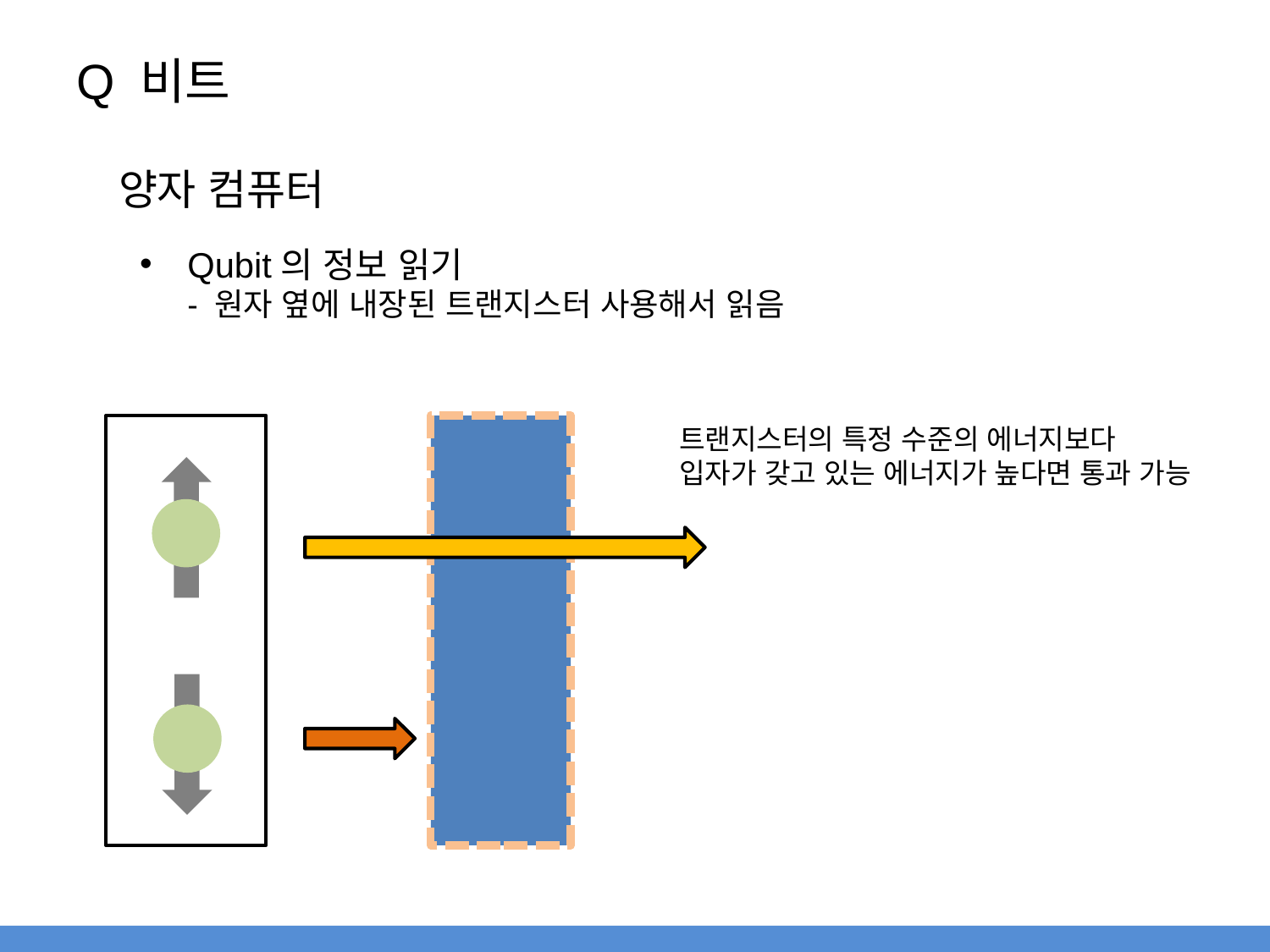

# Q 비트
양자 컴퓨터
Qubit의 정보 읽기
- 원자 옆에 내장된 트랜지스터 사용해서 읽음

트랜지스터의 특정 수준의 에너지보다
입자가 갖고 있는 에너지가 높다면 통과 가능